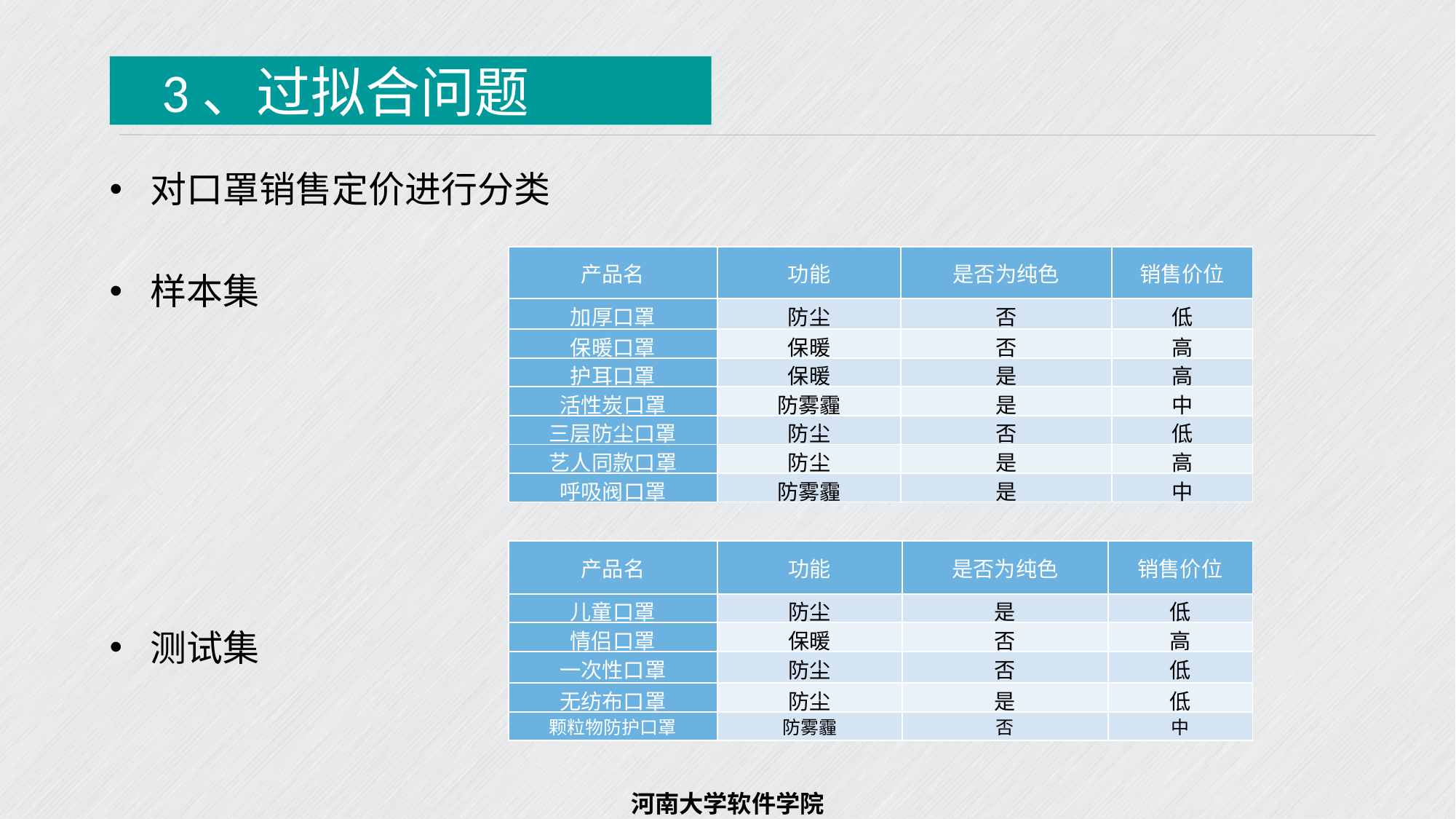

3、过拟合问题
议程

对口罩销售定价进行分类

样本集

测试集
| 产品名 | 功能 | 是否为纯色 | 销售价位 |
| --- | --- | --- | --- |
| 加厚口罩 | 防尘 | 否 | 低 |
| 保暖口罩 | 保暖 | 否 | 高 |
| 护耳口罩 | 保暖 | 是 | 高 |
| 活性炭口罩 | 防雾霾 | 是 | 中 |
| 三层防尘口罩 | 防尘 | 否 | 低 |
| 艺人同款口罩 | 防尘 | 是 | 高 |
| 呼吸阀口罩 | 防雾霾 | 是 | 中 |
| 产品名 | 功能 | 是否为纯色 | 销售价位 |
| --- | --- | --- | --- |
| 儿童口罩 | 防尘 | 是 | 低 |
| 情侣口罩 | 保暖 | 否 | 高 |
| 一次性口罩 | 防尘 | 否 | 低 |
| 无纺布口罩 | 防尘 | 是 | 低 |
| 颗粒物防护口罩 | 防雾霾 | 否 | 中 |